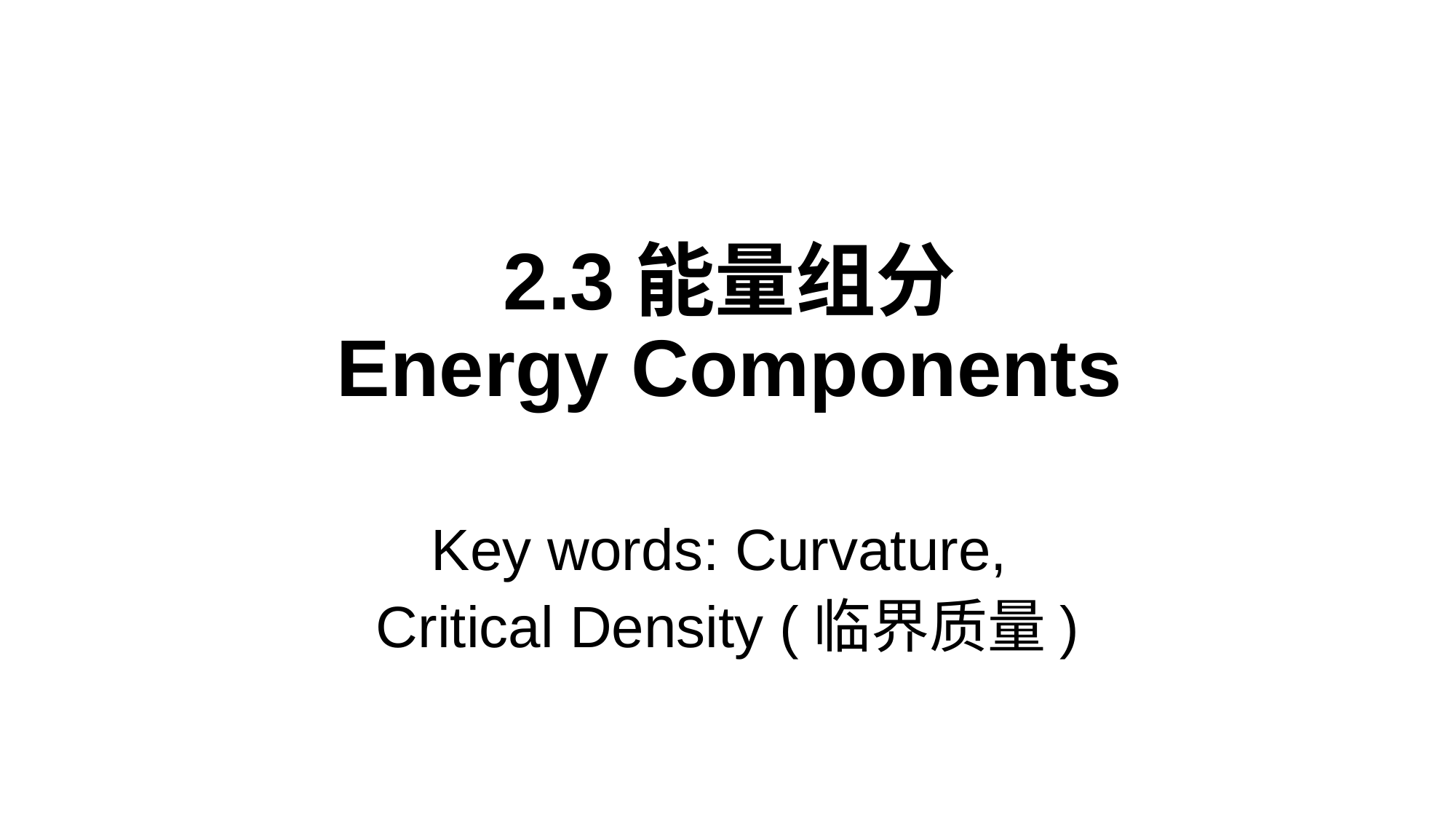

# 2.3能量组分 Energy Components

Key words: Curvature,
Critical Density (临界质量)